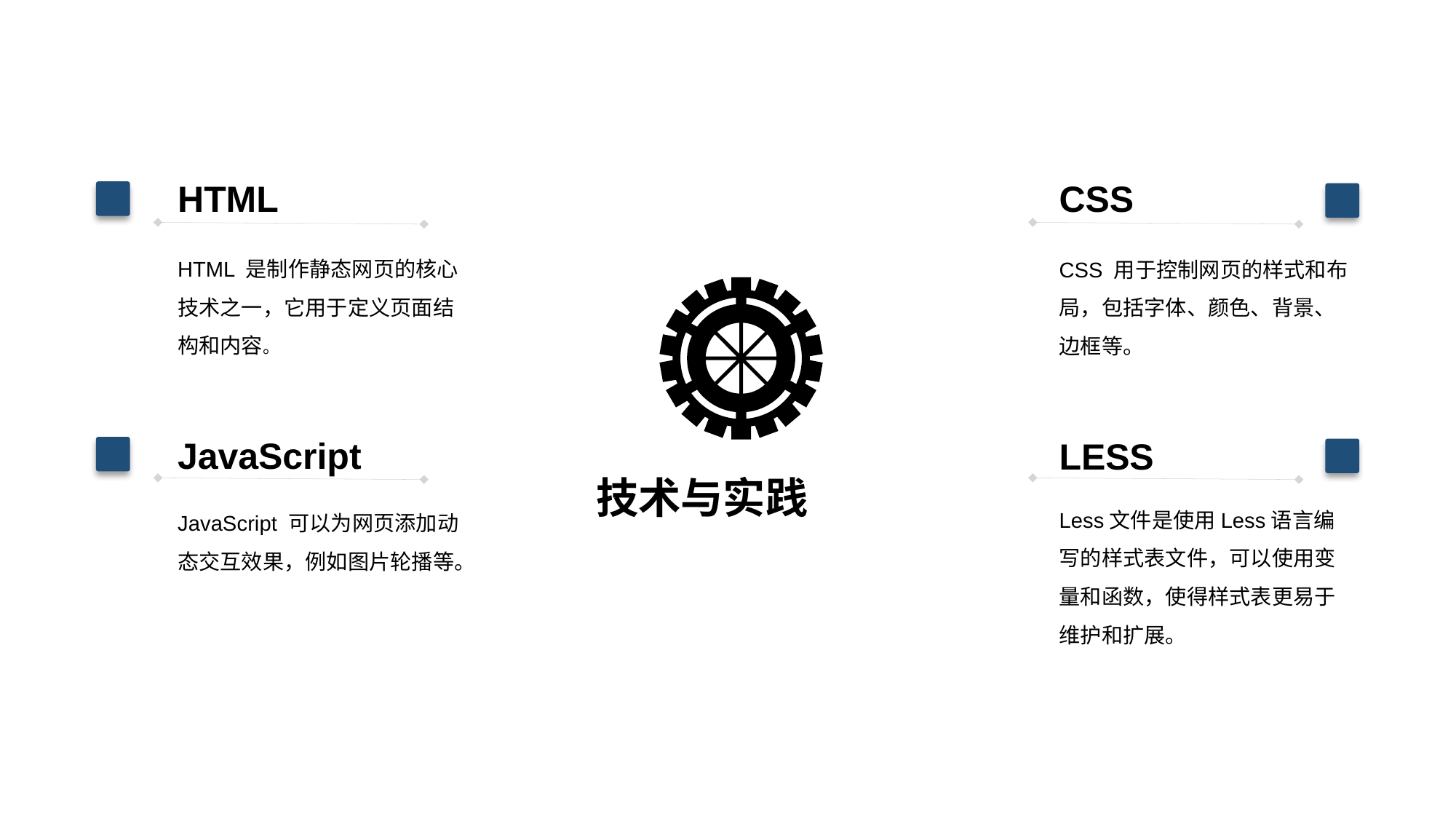

HTML
CSS

HTML 是制作静态网页的核心技术之一，它用于定义页面结构和内容。
CSS 用于控制网页的样式和布局，包括字体、颜色、背景、边框等。

JavaScript
LESS

技术与实践
Less文件是使用Less语言编写的样式表文件，可以使用变量和函数，使得样式表更易于维护和扩展。
JavaScript 可以为网页添加动态交互效果，例如图片轮播等。